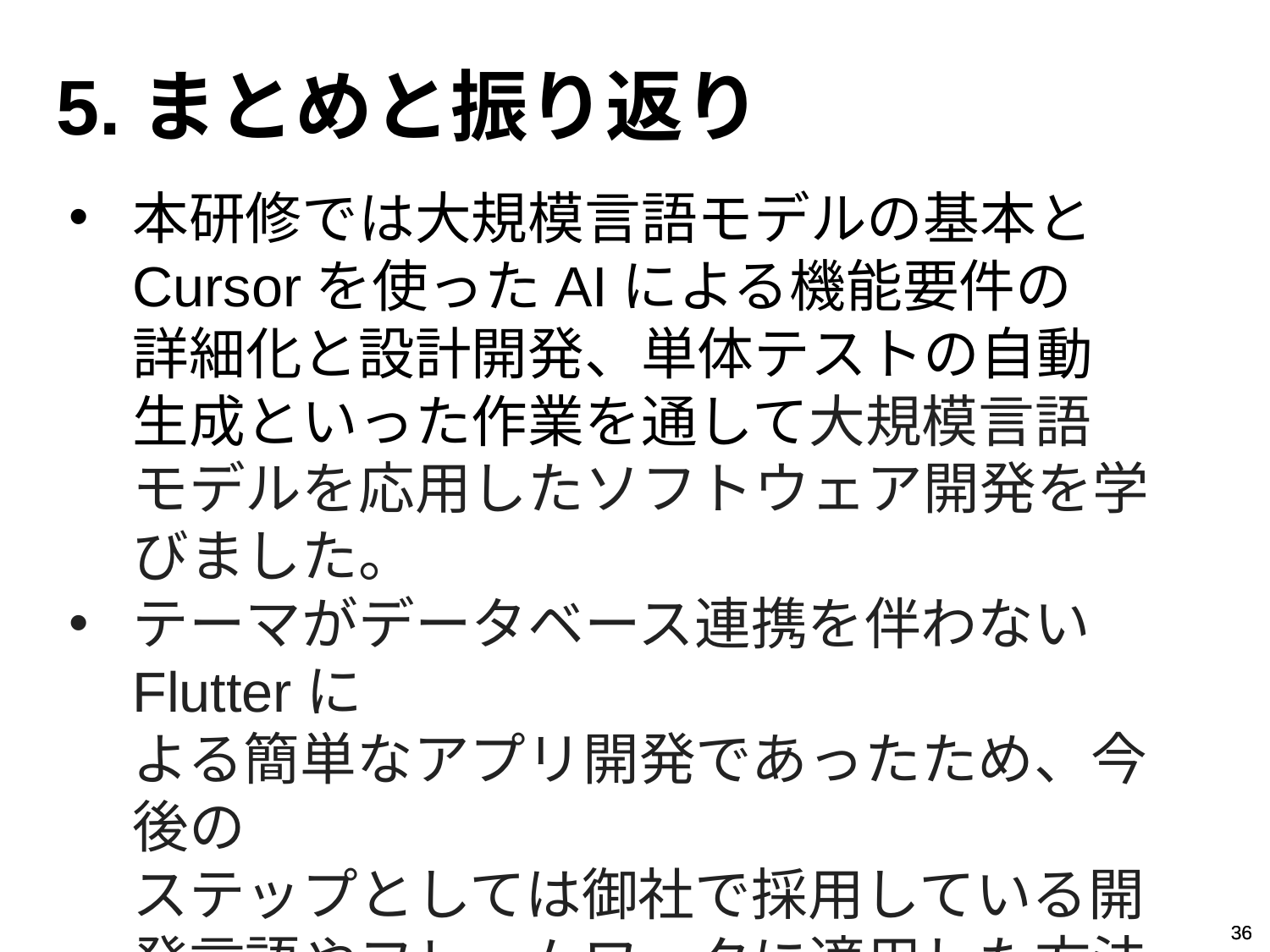

5.まとめと振り返り
本研修では大規模言語モデルの基本とCursorを使ったAIによる機能要件の
詳細化と設計開発、単体テストの自動
生成といった作業を通して大規模言語
モデルを応用したソフトウェア開発を学びました。
テーマがデータベース連携を伴わないFlutterに
よる簡単なアプリ開発であったため、今後の
ステップとしては御社で採用している開発言語やフレームワークに適用した方法を模索されると
よいでしょう。